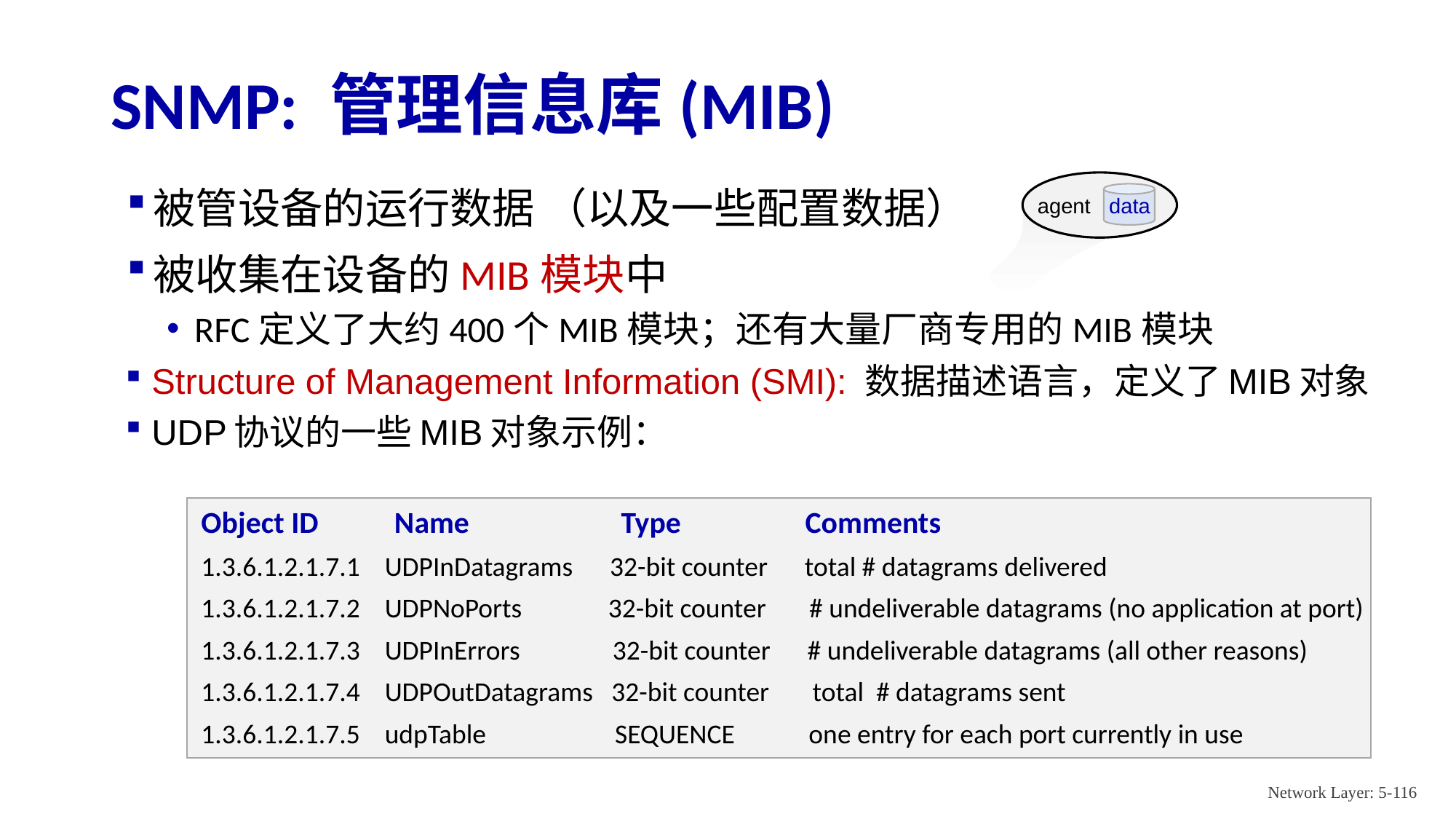

# SNMP: 管理信息库(MIB)

data
agent

被管设备的运行数据 （以及一些配置数据）
被收集在设备的MIB模块中
RFC定义了大约400个MIB模块；还有大量厂商专用的MIB模块

Structure of Management Information (SMI): 数据描述语言，定义了MIB对象
UDP协议的一些MIB对象示例：
Object ID           Name                      Type                  Comments
1.3.6.1.2.1.7.1    UDPInDatagrams      32-bit counter      total # datagrams delivered
1.3.6.1.2.1.7.2    UDPNoPorts              32-bit counter       # undeliverable datagrams (no application at port)
1.3.6.1.2.1.7.3    UDPInErrors               32-bit counter      # undeliverable datagrams (all other reasons)
1.3.6.1.2.1.7.4    UDPOutDatagrams   32-bit counter       total  # datagrams sent
1.3.6.1.2.1.7.5    udpTable	              SEQUENCE            one entry for each port currently in use

Network Layer: 5-116